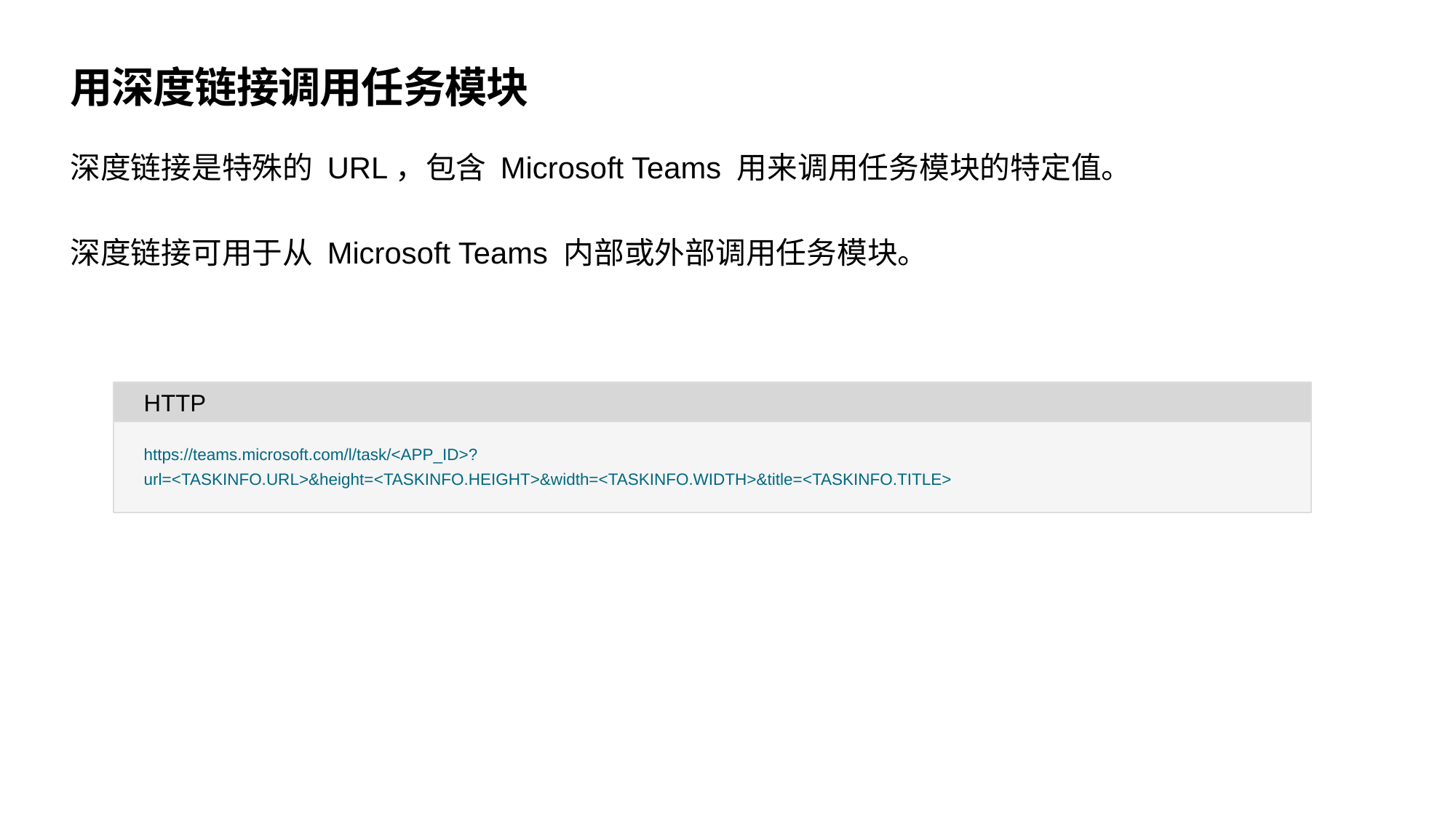

# 用深度链接调用任务模块
深度链接是特殊的 URL，包含 Microsoft Teams 用来调用任务模块的特定值。

深度链接可用于从 Microsoft Teams 内部或外部调用任务模块。
HTTP
https://teams.microsoft.com/l/task/<APP_ID>?url=<TASKINFO.URL>&height=<TASKINFO.HEIGHT>&width=<TASKINFO.WIDTH>&title=<TASKINFO.TITLE>